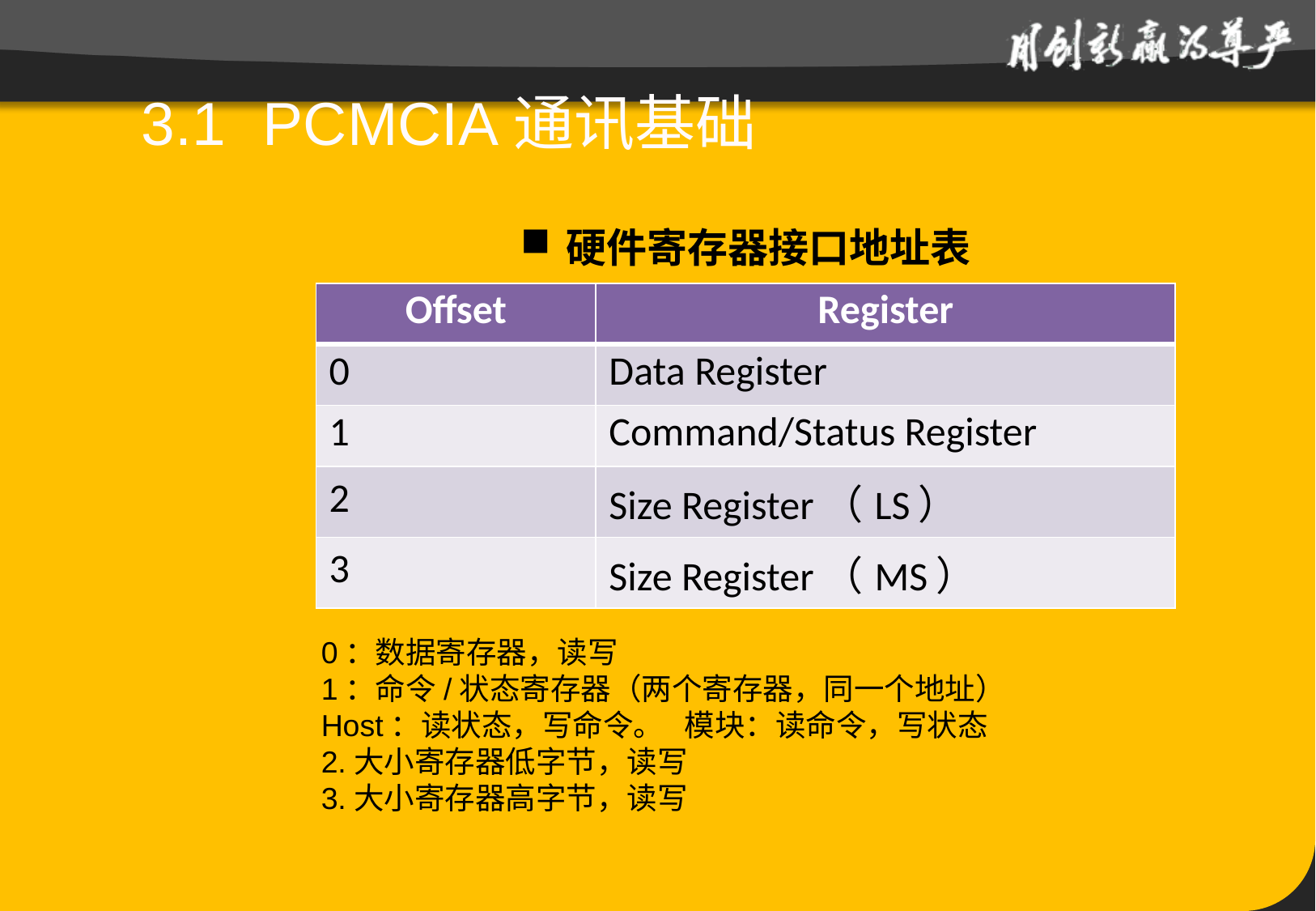

# 3.1 	PCMCIA通讯基础
硬件寄存器接口地址表

| Offset | Register |
| --- | --- |
| 0 | Data Register |
| 1 | Command/Status Register |
| 2 | Size Register（LS） |
| 3 | Size Register（MS） |
0：数据寄存器，读写
1：命令/状态寄存器（两个寄存器，同一个地址）
Host：读状态，写命令。   模块：读命令，写状态
2.大小寄存器低字节，读写
3.大小寄存器高字节，读写